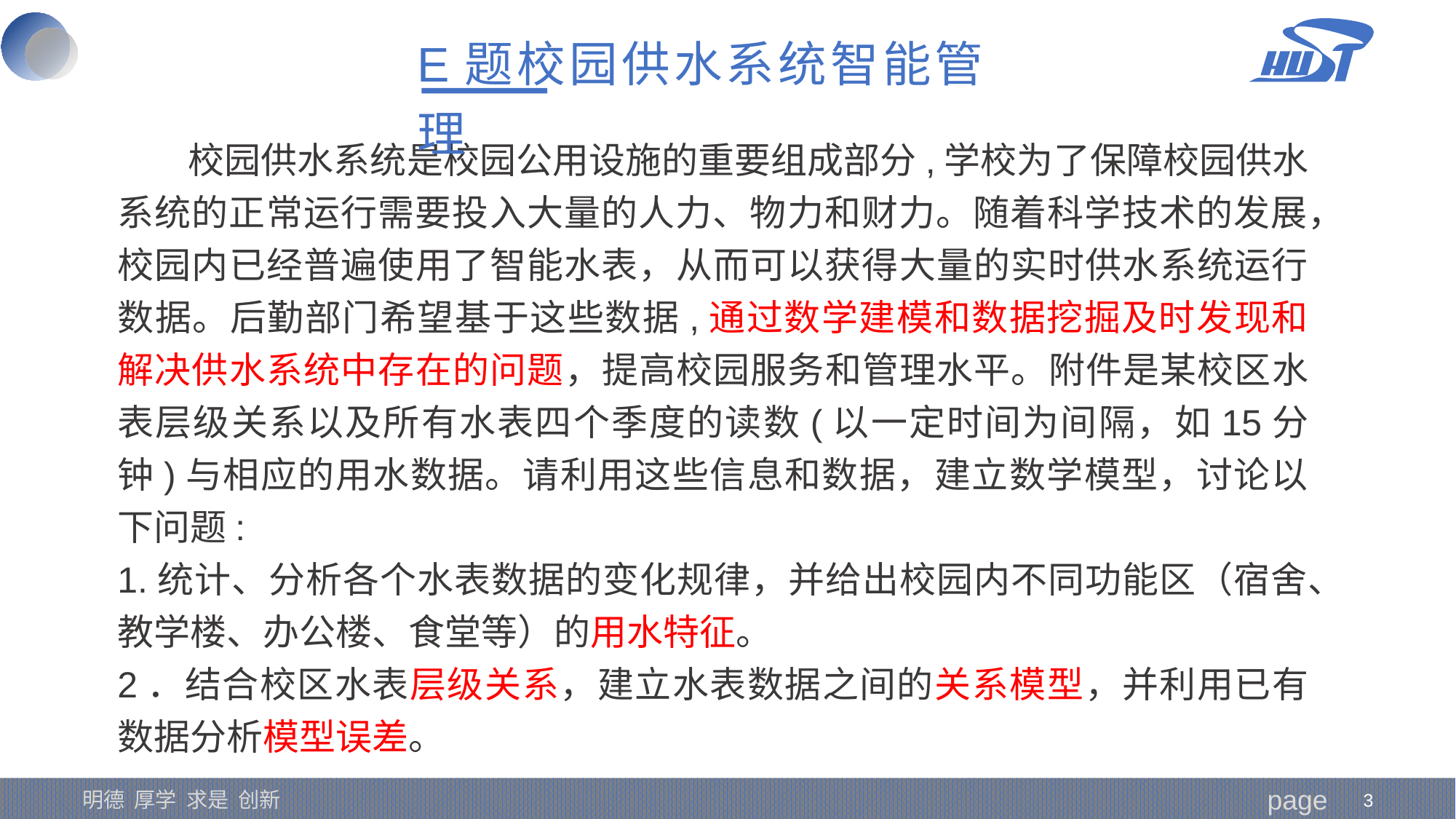

E题校园供水系统智能管理

        校园供水系统是校园公用设施的重要组成部分,学校为了保障校园供水系统的正常运行需要投入大量的人力、物力和财力。随着科学技术的发展，校园内已经普遍使用了智能水表，从而可以获得大量的实时供水系统运行数据。后勤部门希望基于这些数据,通过数学建模和数据挖掘及时发现和解决供水系统中存在的问题，提高校园服务和管理水平。附件是某校区水表层级关系以及所有水表四个季度的读数(以一定时间为间隔，如15分钟)与相应的用水数据。请利用这些信息和数据，建立数学模型，讨论以下问题:
1.统计、分析各个水表数据的变化规律，并给出校园内不同功能区（宿舍、教学楼、办公楼、食堂等）的用水特征。
2．结合校区水表层级关系，建立水表数据之间的关系模型，并利用已有数据分析模型误差。
3